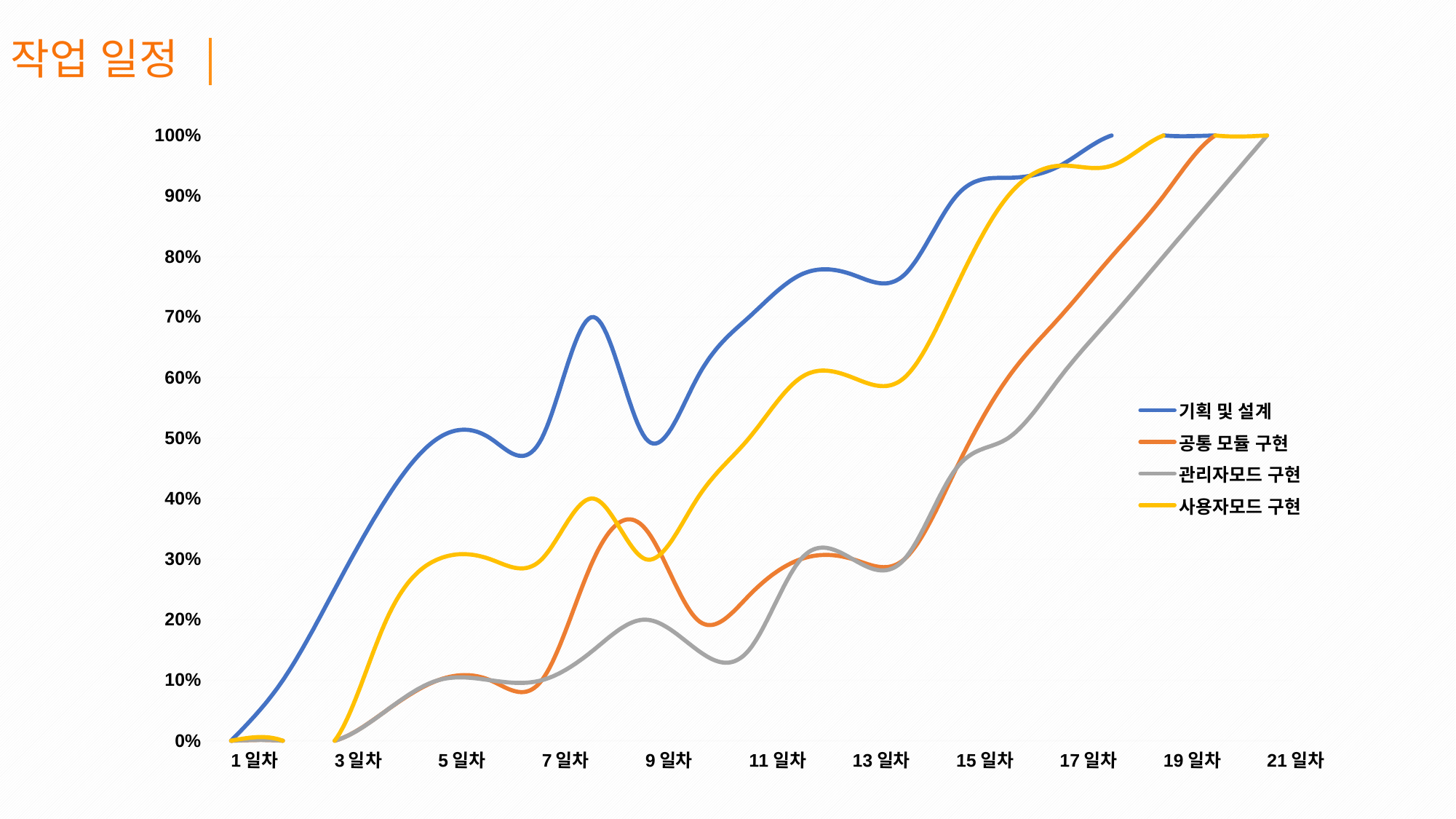

작업 일정

### Chart

| Category | 기획 및 설계 | 공통 모듈 구현 | 관리자모드 구현 | 사용자모드 구현 |
|---|---|---|---|---|
| 1일차 | 0.0 | 0.0 | 0.0 | 0.0 |
| 2일차 | 0.1 | 0.0 | 0.0 | 0.0 |
| 3일차 | 0.25 | 0.0 | 0.0 | 0.0 |
| 4일차 | 0.4 | 0.05 | 0.05 | 0.2 |
| 5일차 | 0.5 | 0.1 | 0.1 | 0.3 |
| 6일차 | 0.5 | 0.1 | 0.1 | 0.3 |
| 7일차 | 0.5 | 0.1 | 0.1 | 0.3 |
| 8일차 | 0.7 | 0.3 | 0.15 | 0.4 |
| 9일차 | 0.5 | 0.35 | 0.2 | 0.3 |
| 10일차 | 0.6 | 0.2 | 0.15 | 0.4 |
| 11일차 | 0.7 | 0.24 | 0.15 | 0.5 |
| 12일차 | 0.77 | 0.3 | 0.3 | 0.6 |
| 13일차 | 0.77 | 0.3 | 0.3 | 0.6 |
| 14일차 | 0.77 | 0.3 | 0.3 | 0.6 |
| 15일차 | 0.9 | 0.45 | 0.45 | 0.75 |
| 16일차 | 0.93 | 0.6 | 0.5 | 0.9 |
| 17일차 | 0.95 | 0.7 | 0.6 | 0.95 |
| 18일차 | 1.0 | 0.8 | 0.7 | 0.95 |
| 19일차 | 1.0 | 0.9 | 0.8 | 1.0 |
| 20일차 | 1.0 | 1.0 | 0.9 | 1.0 |
| 21일차 | 1.0 | 1.0 | 1.0 | 1.0 |